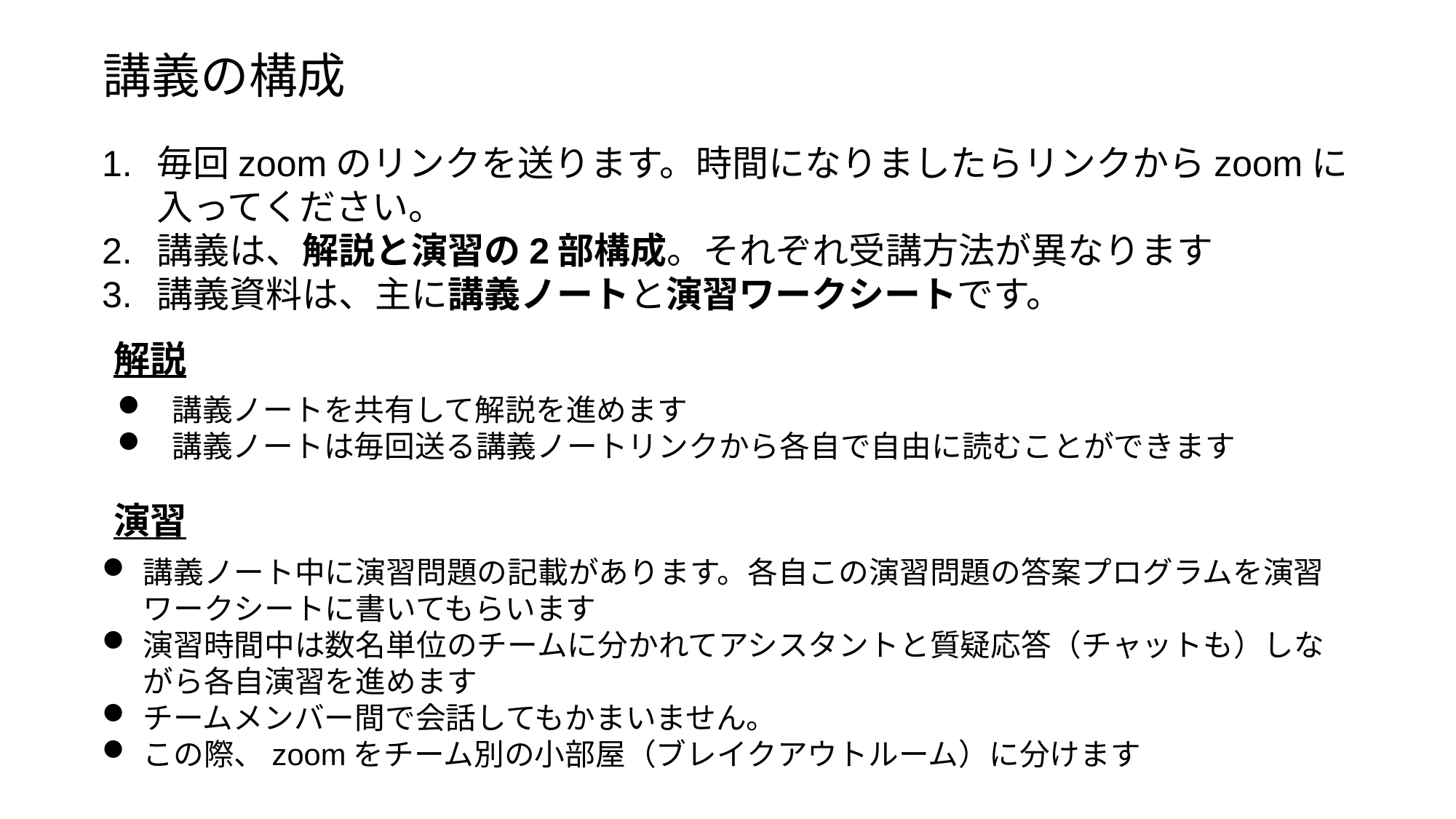

講義の構成
毎回zoomのリンクを送ります。時間になりましたらリンクからzoomに入ってください。
講義は、解説と演習の2部構成。それぞれ受講方法が異なります
講義資料は、主に講義ノートと演習ワークシートです。
解説
講義ノートを共有して解説を進めます
講義ノートは毎回送る講義ノートリンクから各自で自由に読むことができます
演習
講義ノート中に演習問題の記載があります。各自この演習問題の答案プログラムを演習ワークシートに書いてもらいます
演習時間中は数名単位のチームに分かれてアシスタントと質疑応答（チャットも）しながら各自演習を進めます
チームメンバー間で会話してもかまいません。
この際、zoomをチーム別の小部屋（ブレイクアウトルーム）に分けます